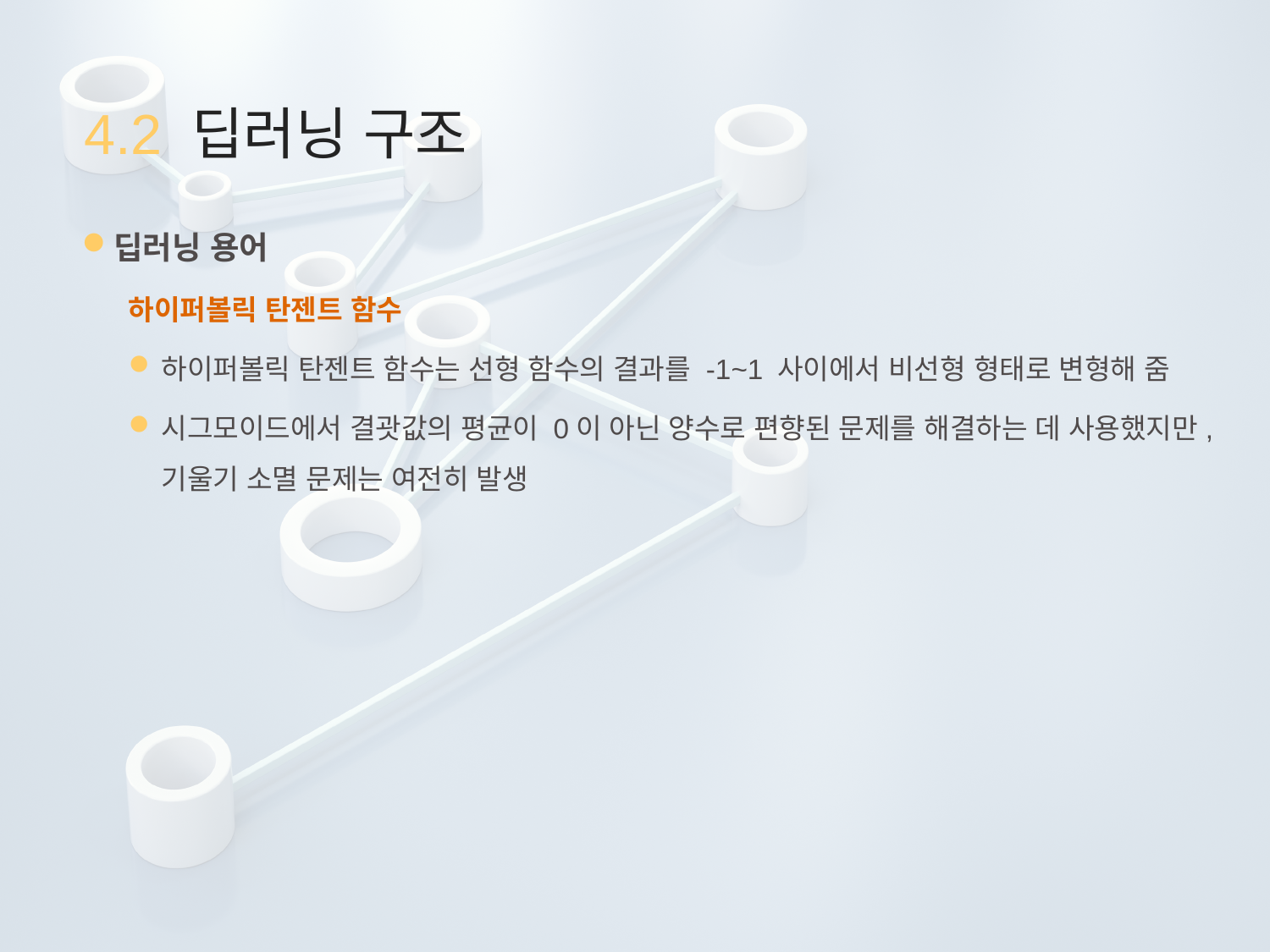

# 4.2 딥러닝 구조
딥러닝 용어
하이퍼볼릭 탄젠트 함수
하이퍼볼릭 탄젠트 함수는 선형 함수의 결과를 -1~1 사이에서 비선형 형태로 변형해 줌
시그모이드에서 결괏값의 평균이 0이 아닌 양수로 편향된 문제를 해결하는 데 사용했지만, 기울기 소멸 문제는 여전히 발생